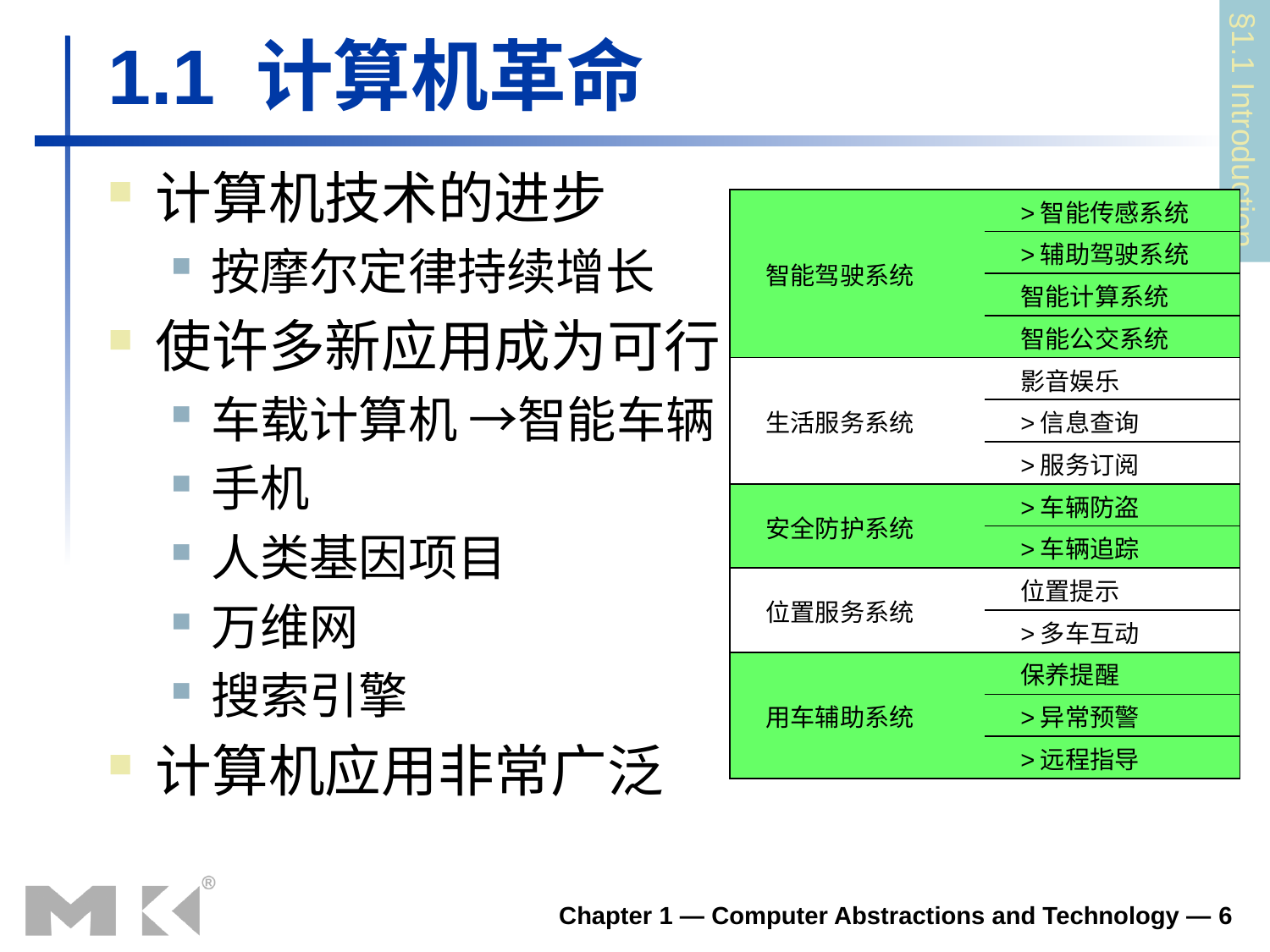

# 1.1 计算机革命
§1.1 Introduction
计算机技术的进步
按摩尔定律持续增长
使许多新应用成为可行
车载计算机 →智能车辆
手机
人类基因项目
万维网
搜索引擎
计算机应用非常广泛
| 智能驾驶系统 | >智能传感系统 |
| --- | --- |
|  | >辅助驾驶系统 |
|  | 智能计算系统 |
|  | 智能公交系统 |
| 生活服务系统 | 影音娱乐 |
|  | >信息查询 |
|  | >服务订阅 |
| 安全防护系统 | >车辆防盗 |
|  | >车辆追踪 |
| 位置服务系统 | 位置提示 |
|  | >多车互动 |
| 用车辅助系统 | 保养提醒 |
|  | >异常预警 |
|  | >远程指导 |
Chapter 1 — Computer Abstractions and Technology — 6